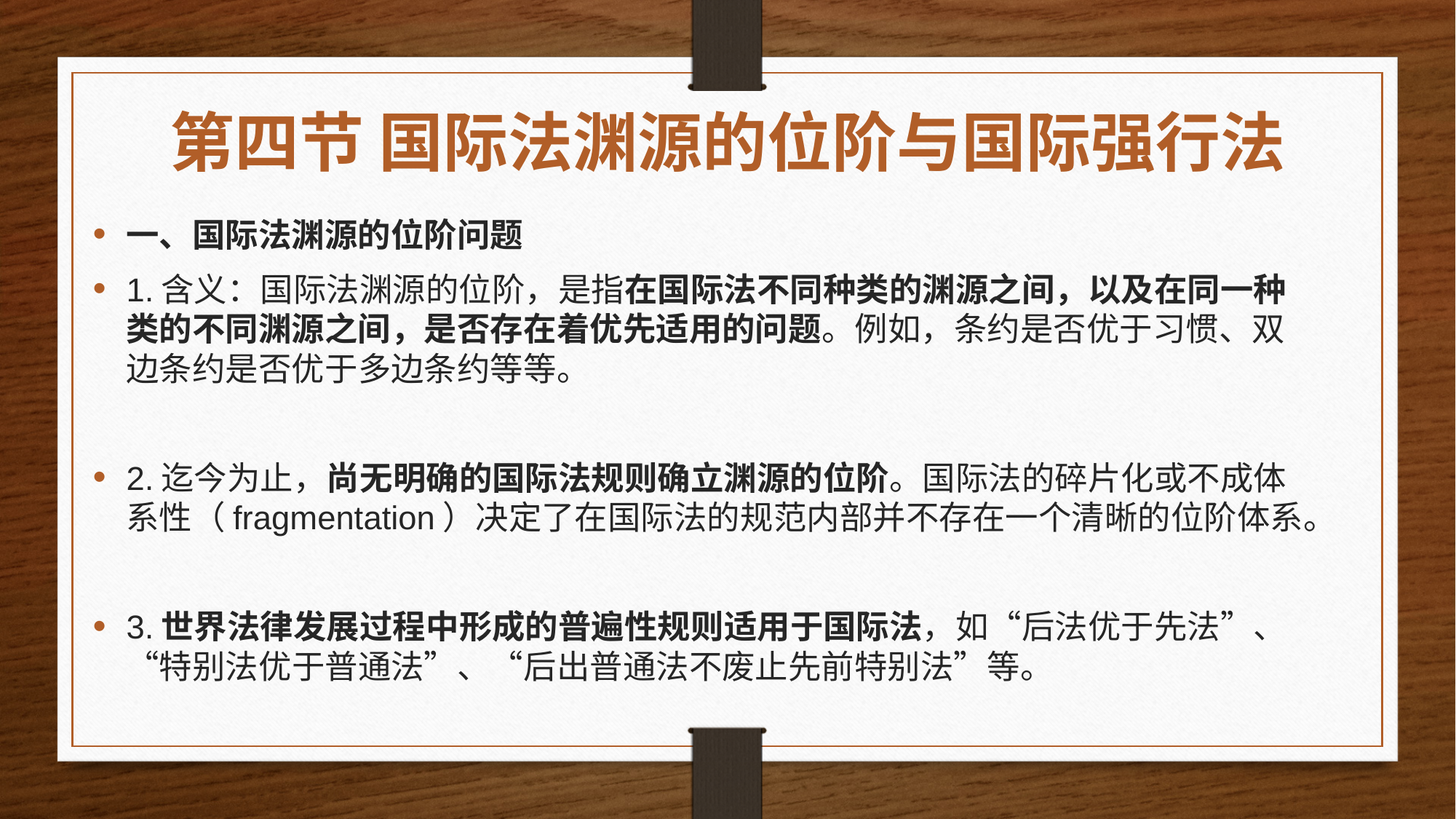

# 第四节 国际法渊源的位阶与国际强行法
一、国际法渊源的位阶问题
1.含义：国际法渊源的位阶，是指在国际法不同种类的渊源之间，以及在同一种类的不同渊源之间，是否存在着优先适用的问题。例如，条约是否优于习惯、双边条约是否优于多边条约等等。

2.迄今为止，尚无明确的国际法规则确立渊源的位阶。国际法的碎片化或不成体系性（fragmentation）决定了在国际法的规范内部并不存在一个清晰的位阶体系。

3.世界法律发展过程中形成的普遍性规则适用于国际法，如“后法优于先法”、“特别法优于普通法”、“后出普通法不废止先前特别法”等。